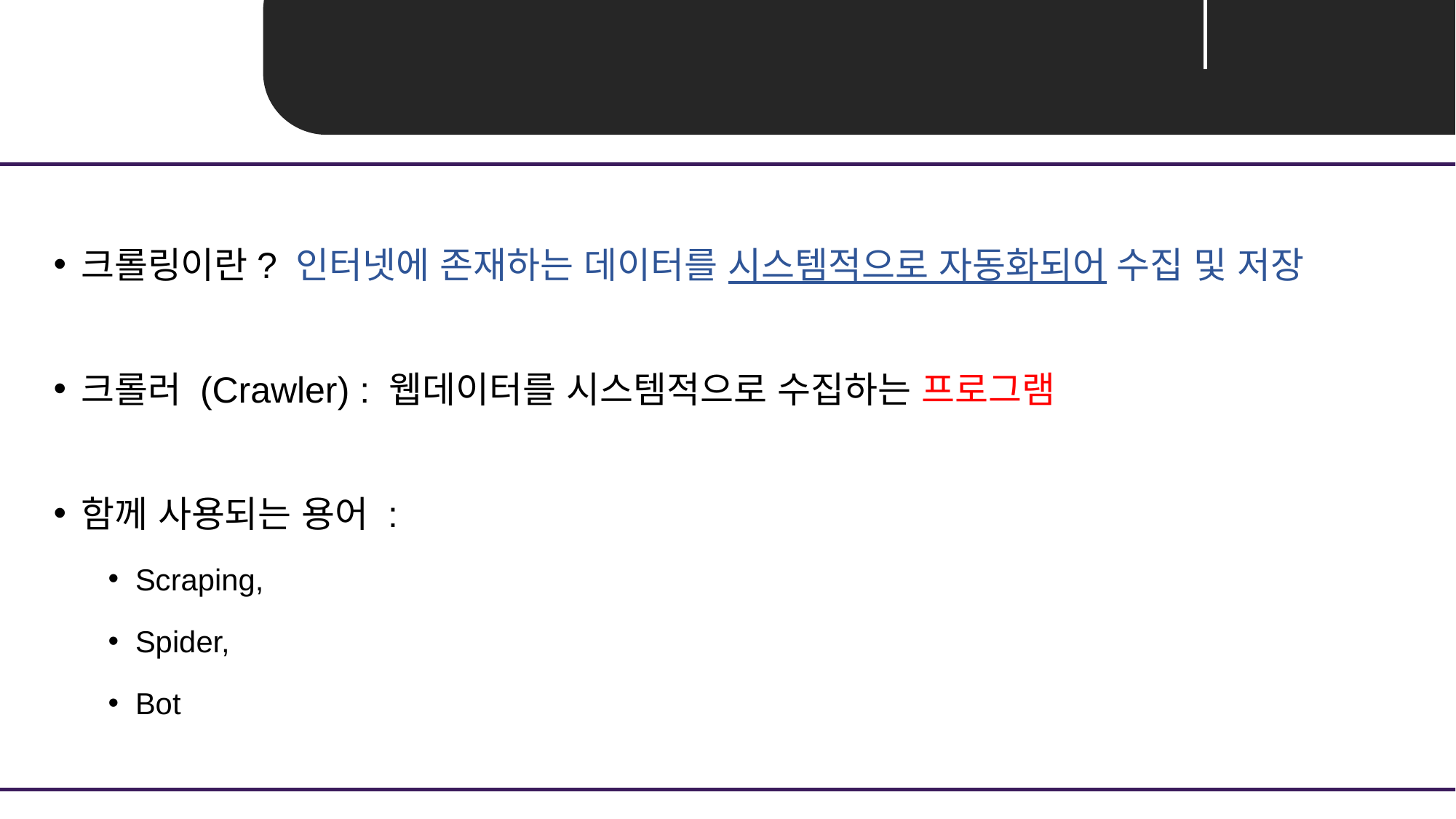

Unit  01 ㅣ정의
크롤링이란? 인터넷에 존재하는 데이터를 시스템적으로 자동화되어 수집 및 저장
크롤러 (Crawler) : 웹데이터를 시스템적으로 수집하는 프로그램
함께 사용되는 용어 :
Scraping,
Spider,
Bot